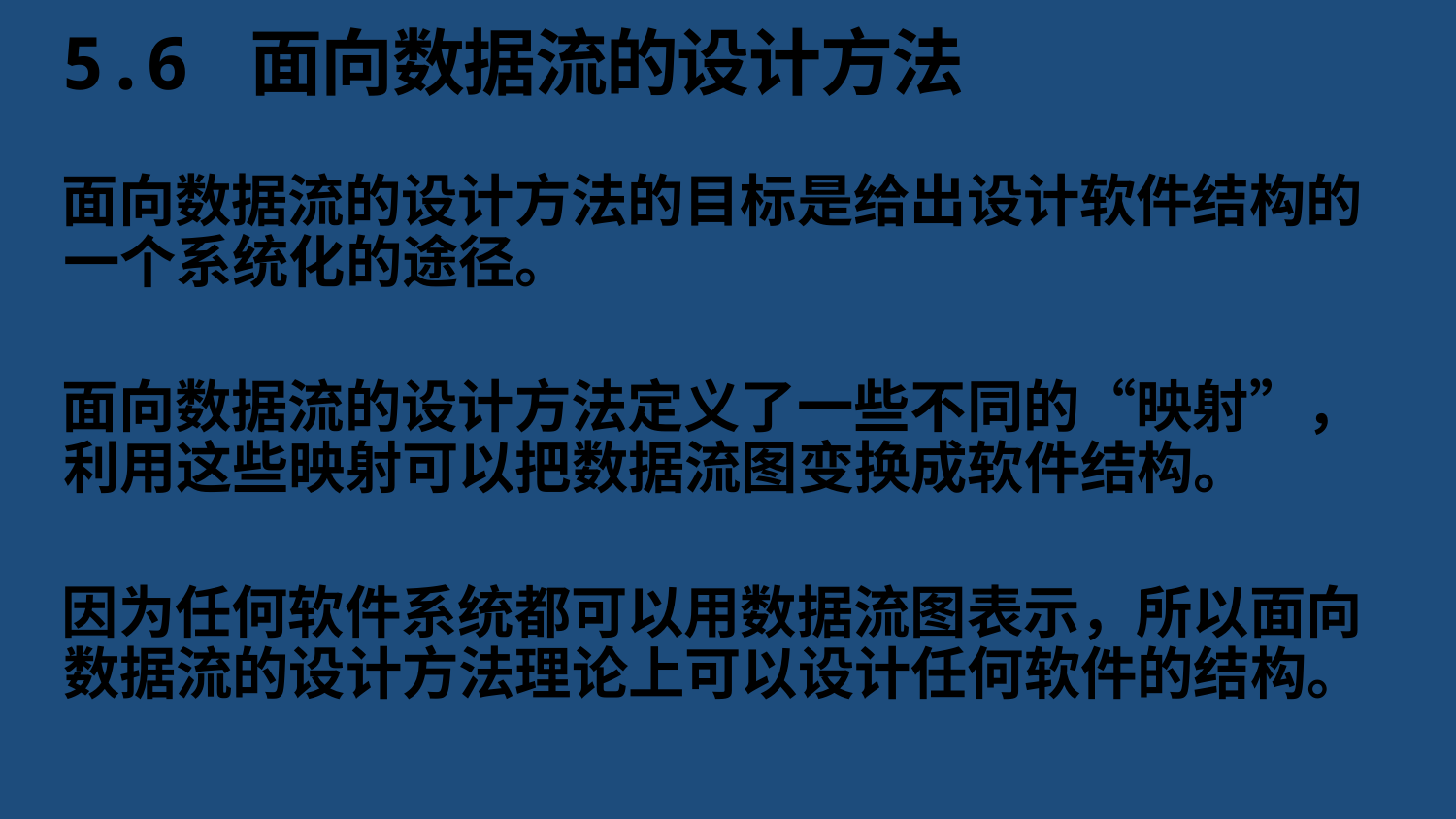

# 5.6 面向数据流的设计方法
面向数据流的设计方法的目标是给出设计软件结构的一个系统化的途径。

面向数据流的设计方法定义了一些不同的“映射”，利用这些映射可以把数据流图变换成软件结构。

因为任何软件系统都可以用数据流图表示，所以面向数据流的设计方法理论上可以设计任何软件的结构。